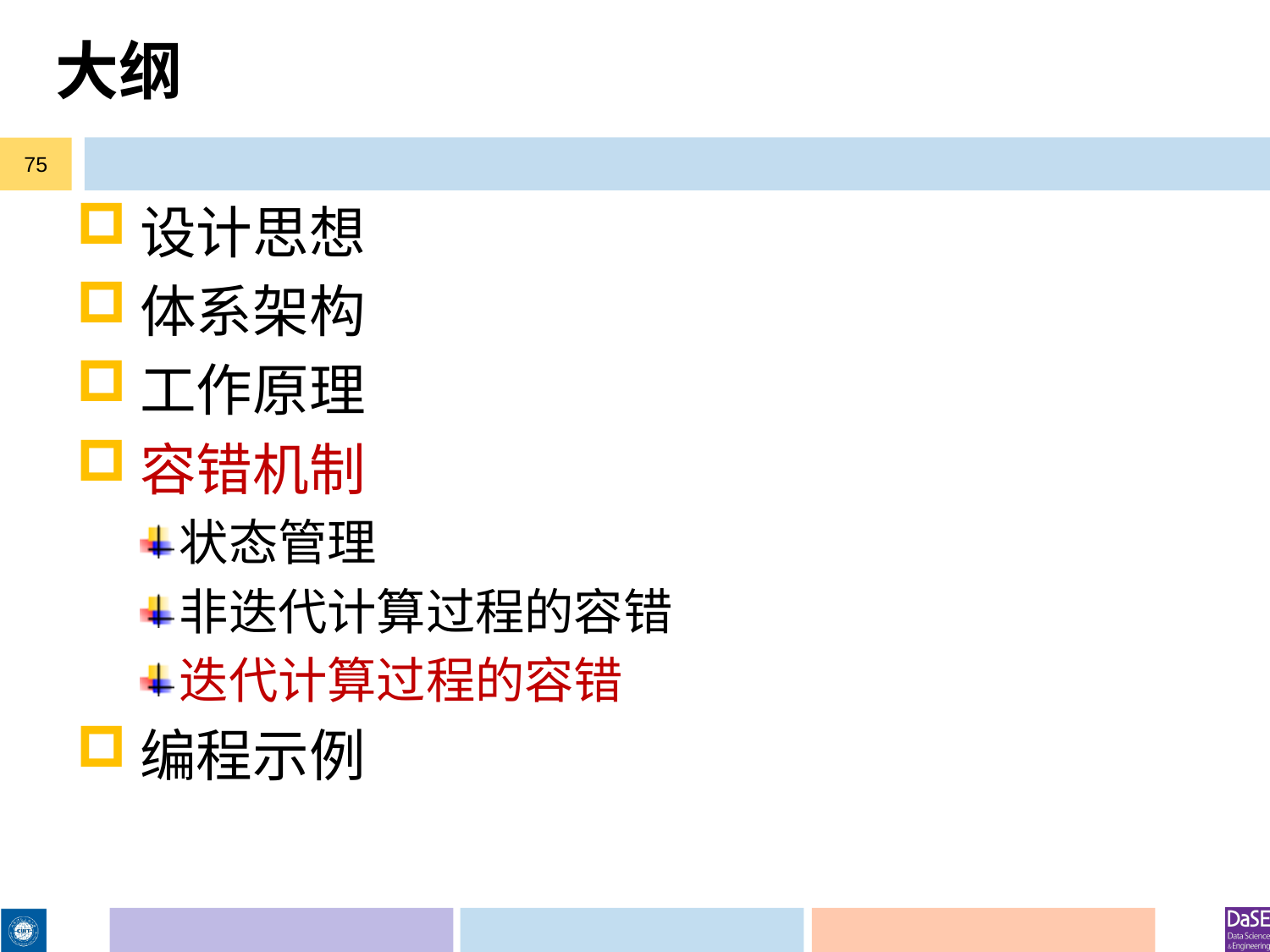

# 大纲
75
设计思想
体系架构
工作原理
容错机制
状态管理
非迭代计算过程的容错
迭代计算过程的容错
编程示例